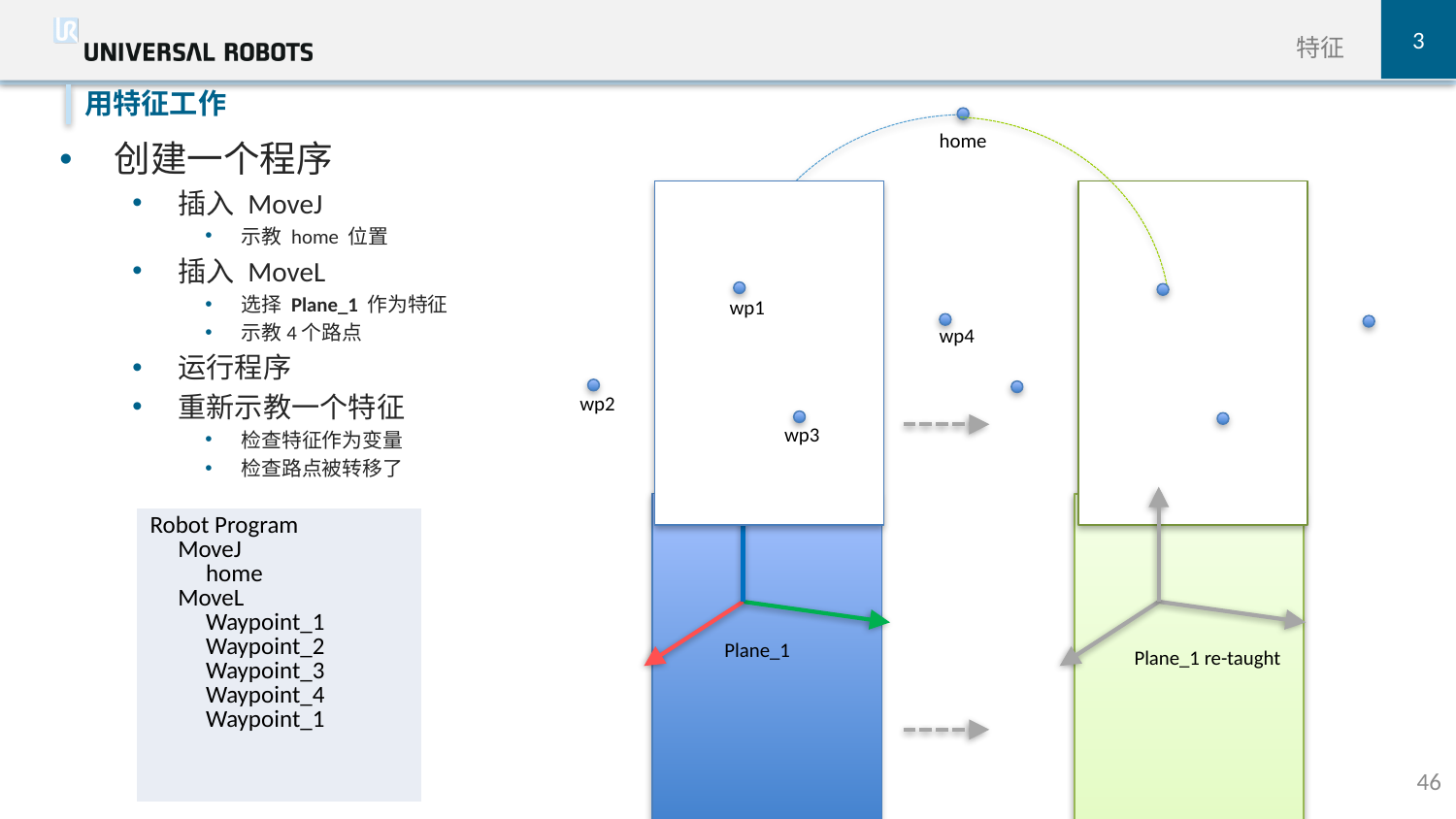

3
特征

创建一个程序
插入 MoveJ
示教 home 位置
插入 MoveL
选择 Plane_1 作为特征
示教4个路点
运行程序
重新示教一个特征
检查特征作为变量
检查路点被转移了
用特征工作

home

wp1

wp4

wp2

wp3

Plane_1
Plane_1 re-taught
| Robot Program MoveJ home MoveL Waypoint\_1 Waypoint\_2 Waypoint\_3 Waypoint\_4 Waypoint\_1 |
| --- |
46